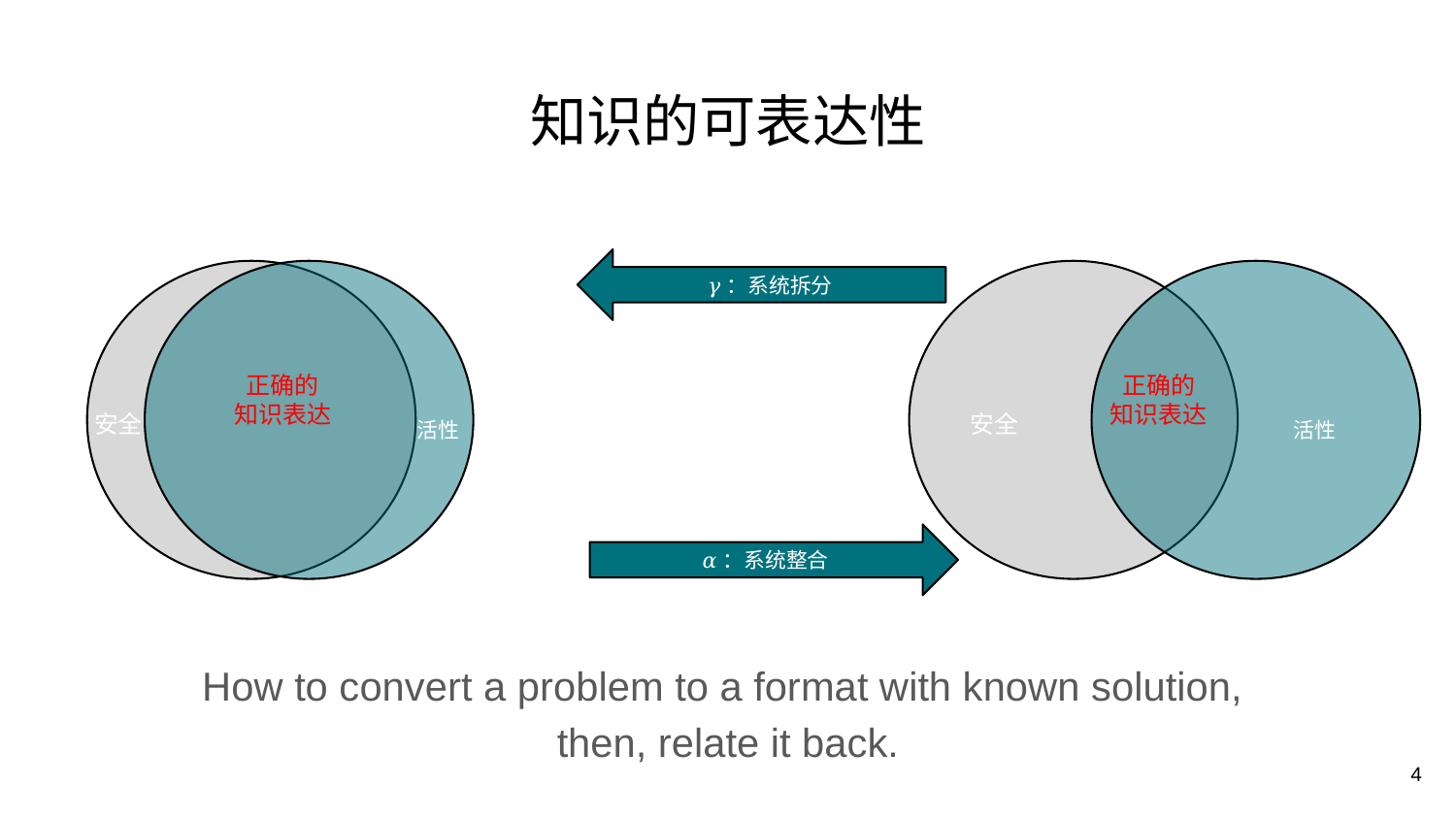

# 知识的可表达性
𝛾：系统拆分

正确的
知识表达
安全
活性

正确的
知识表达
安全
活性
𝛼：系统整合
How to convert a problem to a format with known solution,
then, relate it back.
4